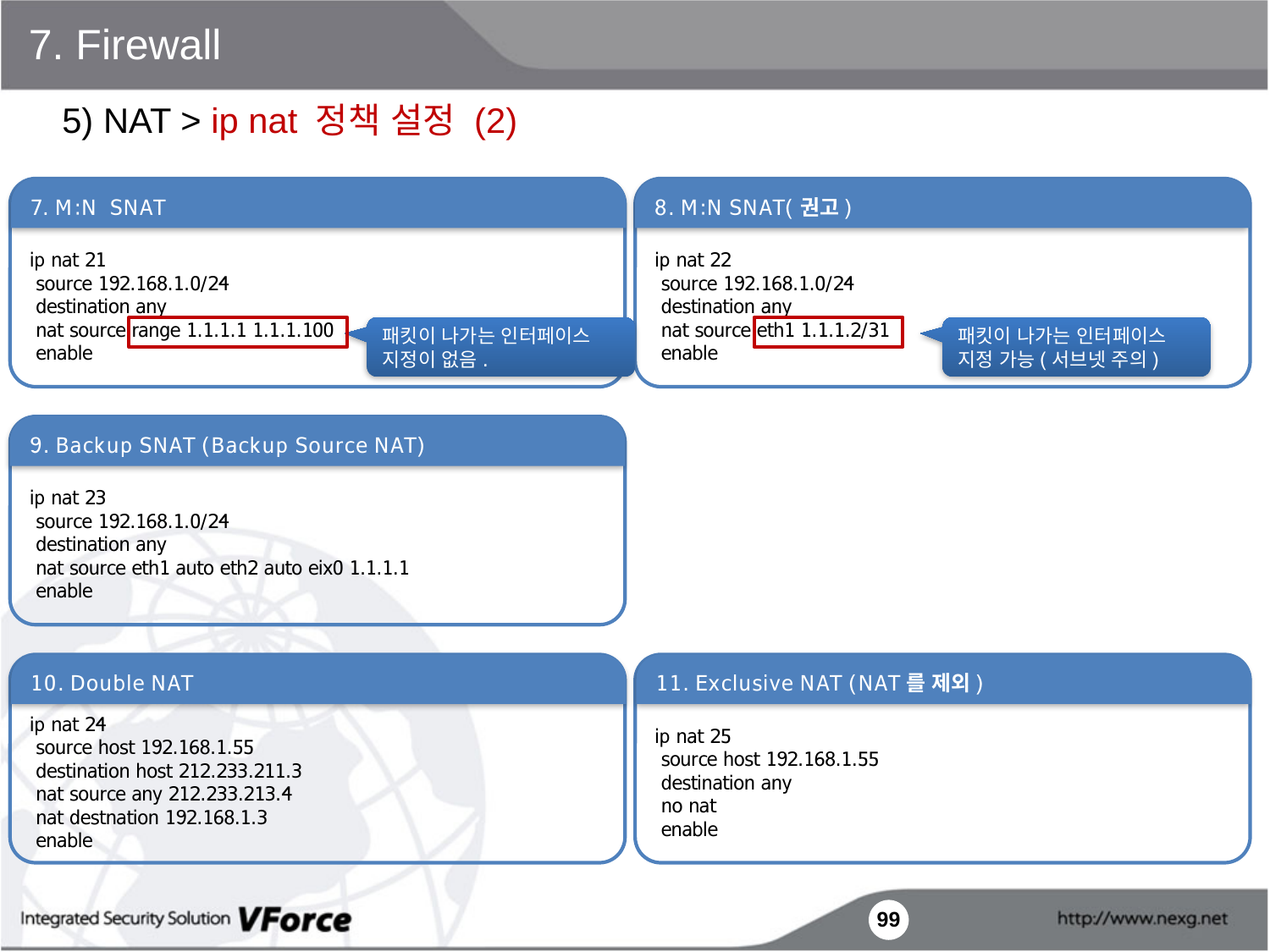

7. Firewall
5) NAT > ip nat 정책 설정 (2)

ip nat 21
 source 192.168.1.0/24
 destination any
 nat source range 1.1.1.1 1.1.1.100
 enable
7. M:N  SNAT
8. M:N SNAT(권고)

ip nat 22
 source 192.168.1.0/24
 destination any
 nat source eth1 1.1.1.2/31
 enable

패킷이 나가는 인터페이스 지정이 없음.

패킷이 나가는 인터페이스 지정 가능(서브넷 주의)
9. Backup SNAT (Backup Source NAT)

ip nat 23
 source 192.168.1.0/24
 destination any
 nat source eth1 auto eth2 auto eix0 1.1.1.1
 enable

ip nat 24
 source host 192.168.1.55
 destination host 212.233.211.3
 nat source any 212.233.213.4
 nat destnation 192.168.1.3
 enable
10. Double NAT

ip nat 25
 source host 192.168.1.55
 destination any
 no nat
 enable
11. Exclusive NAT (NAT를 제외)